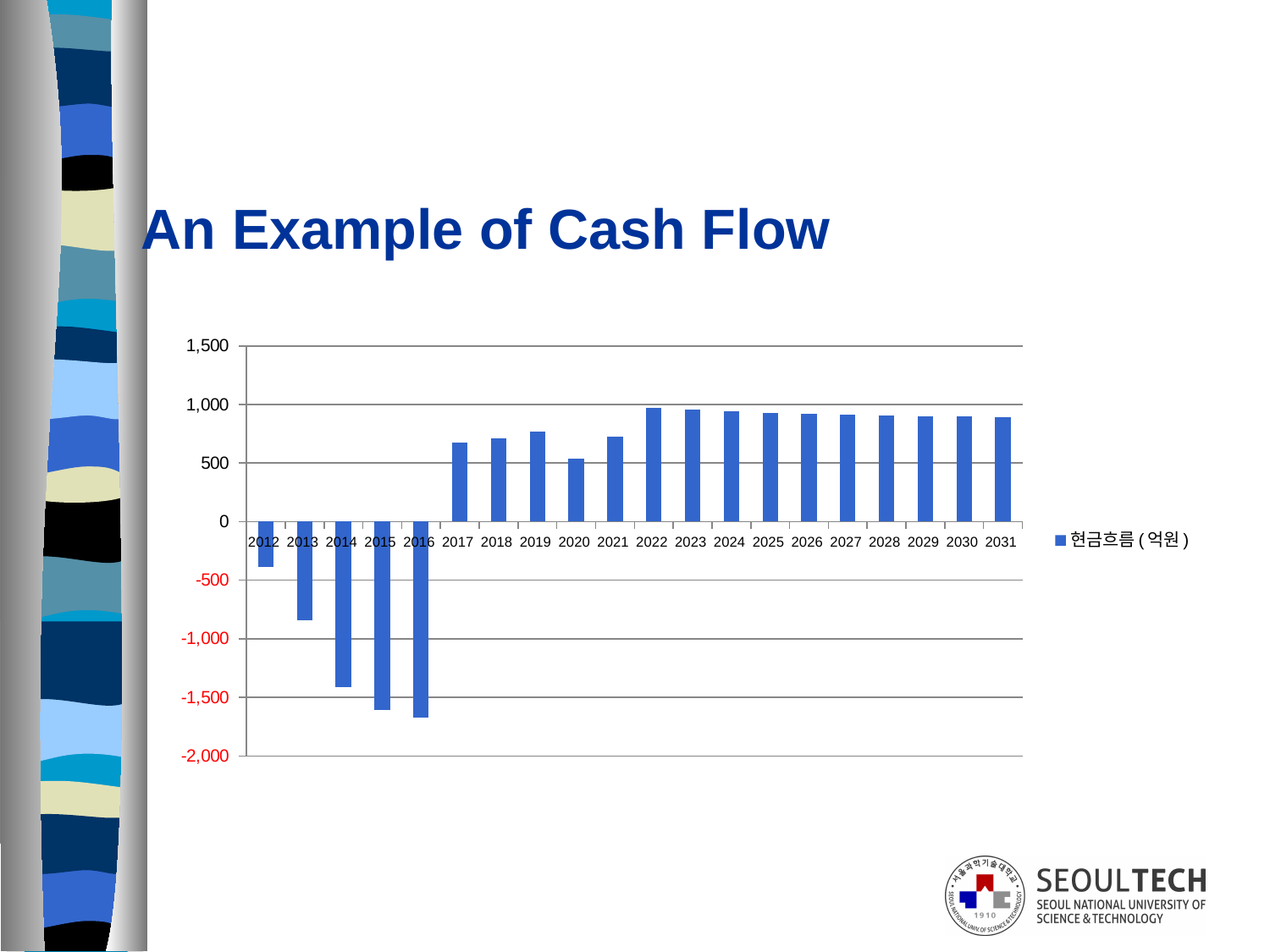

An Example of Cash Flow

### Chart

| Category | 현금흐름(억원) |
|---|---|
| 2012 | -387.81556604268815 |
| 2013 | -841.2449874892362 |
| 2014 | -1414.3638789348083 |
| 2015 | -1608.6129557734064 |
| 2016 | -1670.4626117598582 |
| 2017 | 673.5416737958955 |
| 2018 | 710.8366796378192 |
| 2019 | 768.4453016883316 |
| 2020 | 539.1219829250932 |
| 2021 | 725.7574428591516 |
| 2022 | 968.3403328136875 |
| 2023 | 952.7778355623459 |
| 2024 | 939.9134965803878 |
| 2025 | 929.2589492210577 |
| 2026 | 920.4142212006576 |
| 2027 | 913.0517352188447 |
| 2028 | 906.9032054666305 |
| 2029 | 901.7489058664615 |
| 2030 | 897.4088807608158 |
| 2031 | 893.7357464661848 |